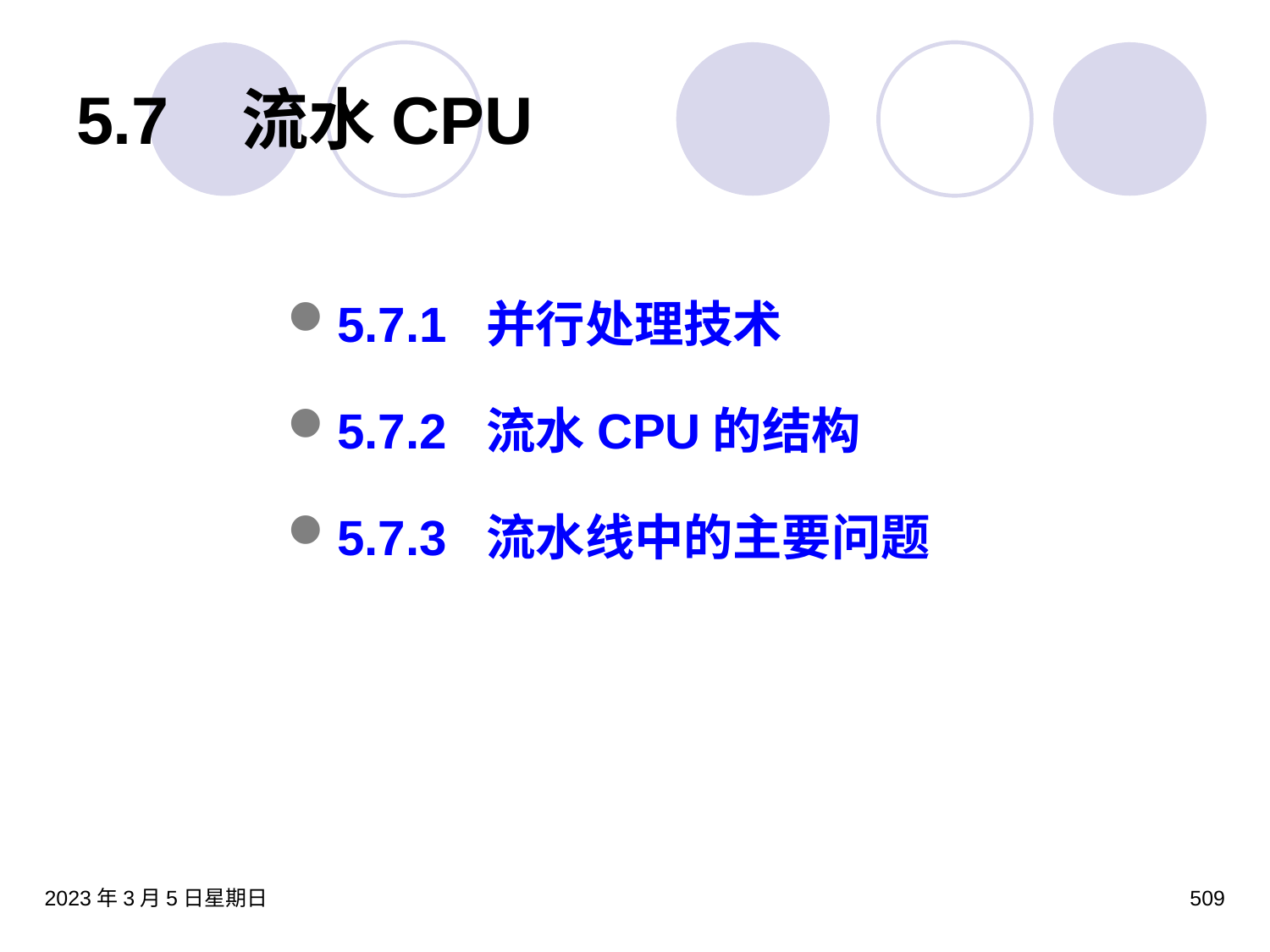

# 5.7   流水CPU
5.7.1  并行处理技术
5.7.2  流水CPU的结构
5.7.3  流水线中的主要问题
2023年3月5日星期日
509